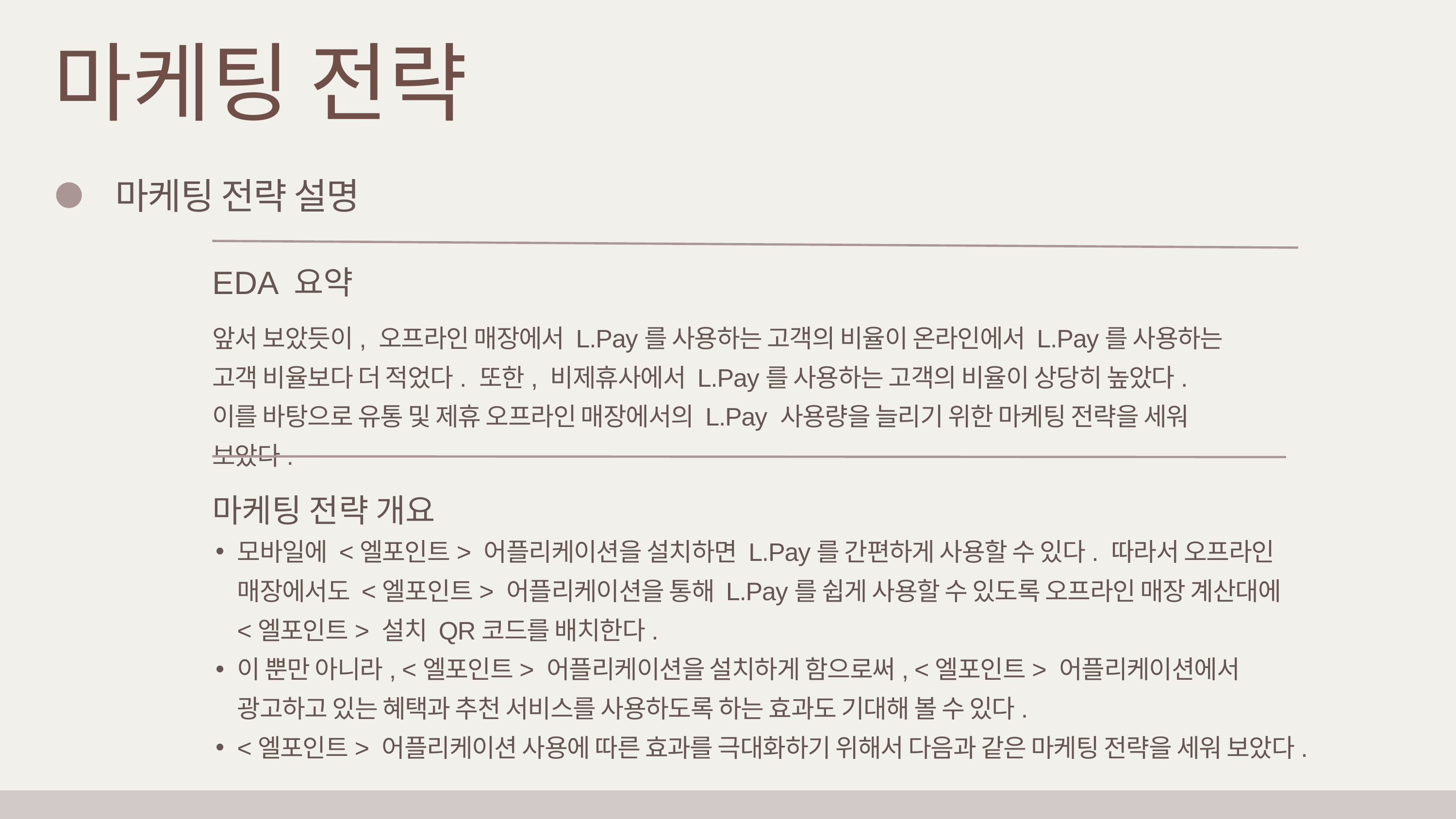

마케팅 전략
마케팅 전략 설명

EDA 요약
앞서 보았듯이, 오프라인 매장에서 L.Pay를 사용하는 고객의 비율이 온라인에서 L.Pay를 사용하는 고객 비율보다 더 적었다. 또한, 비제휴사에서 L.Pay를 사용하는 고객의 비율이 상당히 높았다. 이를 바탕으로 유통 및 제휴 오프라인 매장에서의 L.Pay 사용량을 늘리기 위한 마케팅 전략을 세워 보았다.

마케팅 전략 개요
모바일에 <엘포인트> 어플리케이션을 설치하면 L.Pay를 간편하게 사용할 수 있다. 따라서 오프라인 매장에서도 <엘포인트> 어플리케이션을 통해 L.Pay를 쉽게 사용할 수 있도록 오프라인 매장 계산대에 <엘포인트> 설치 QR코드를 배치한다.
이 뿐만 아니라, <엘포인트> 어플리케이션을 설치하게 함으로써, <엘포인트> 어플리케이션에서 광고하고 있는 혜택과 추천 서비스를 사용하도록 하는 효과도 기대해 볼 수 있다.
<엘포인트> 어플리케이션 사용에 따른 효과를 극대화하기 위해서 다음과 같은 마케팅 전략을 세워 보았다.